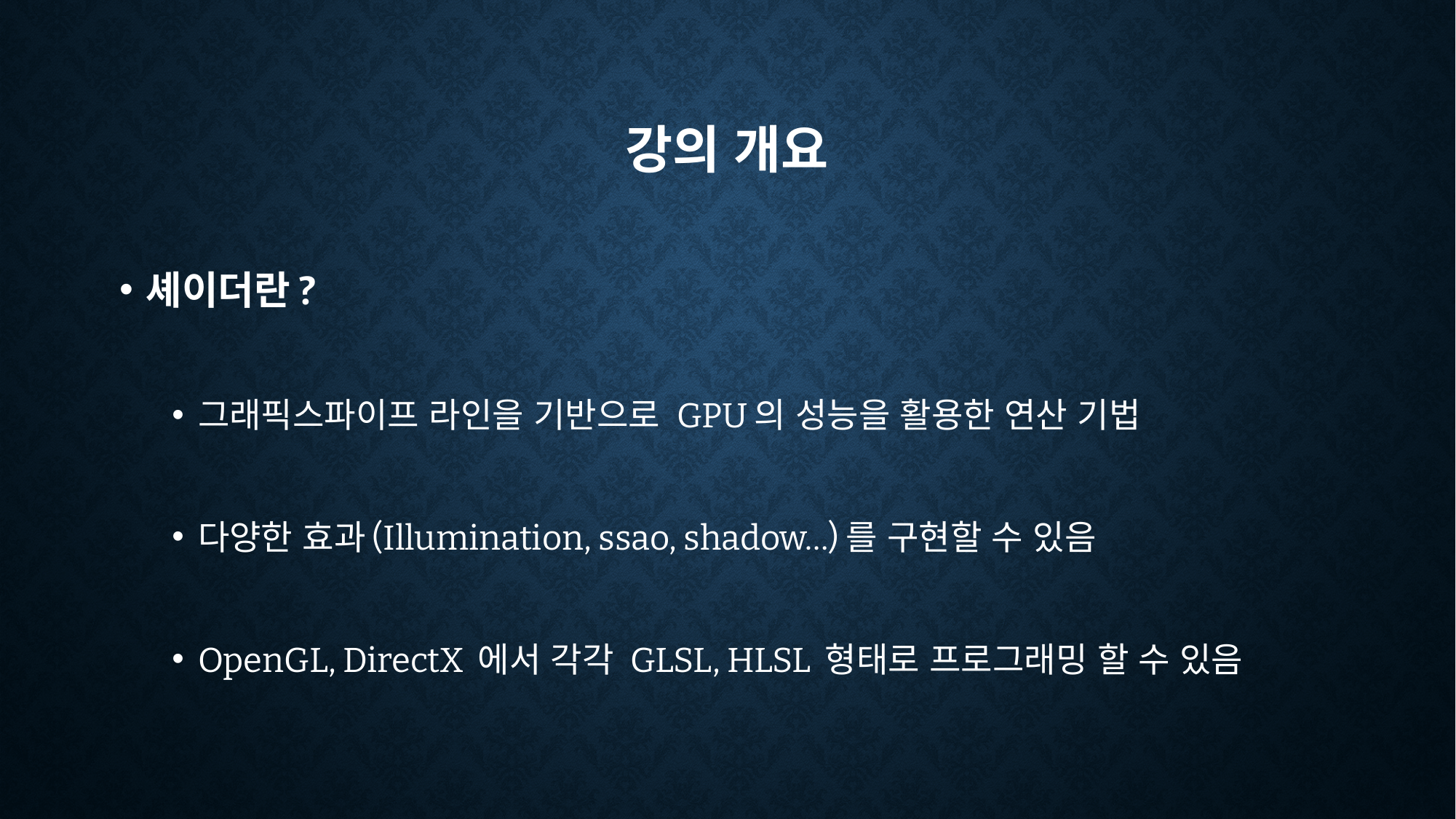

# 강의 개요
셰이더란?

그래픽스파이프 라인을 기반으로 GPU의 성능을 활용한 연산 기법

다양한 효과(Illumination, ssao, shadow…)를 구현할 수 있음

OpenGL, DirectX 에서 각각 GLSL, HLSL 형태로 프로그래밍 할 수 있음